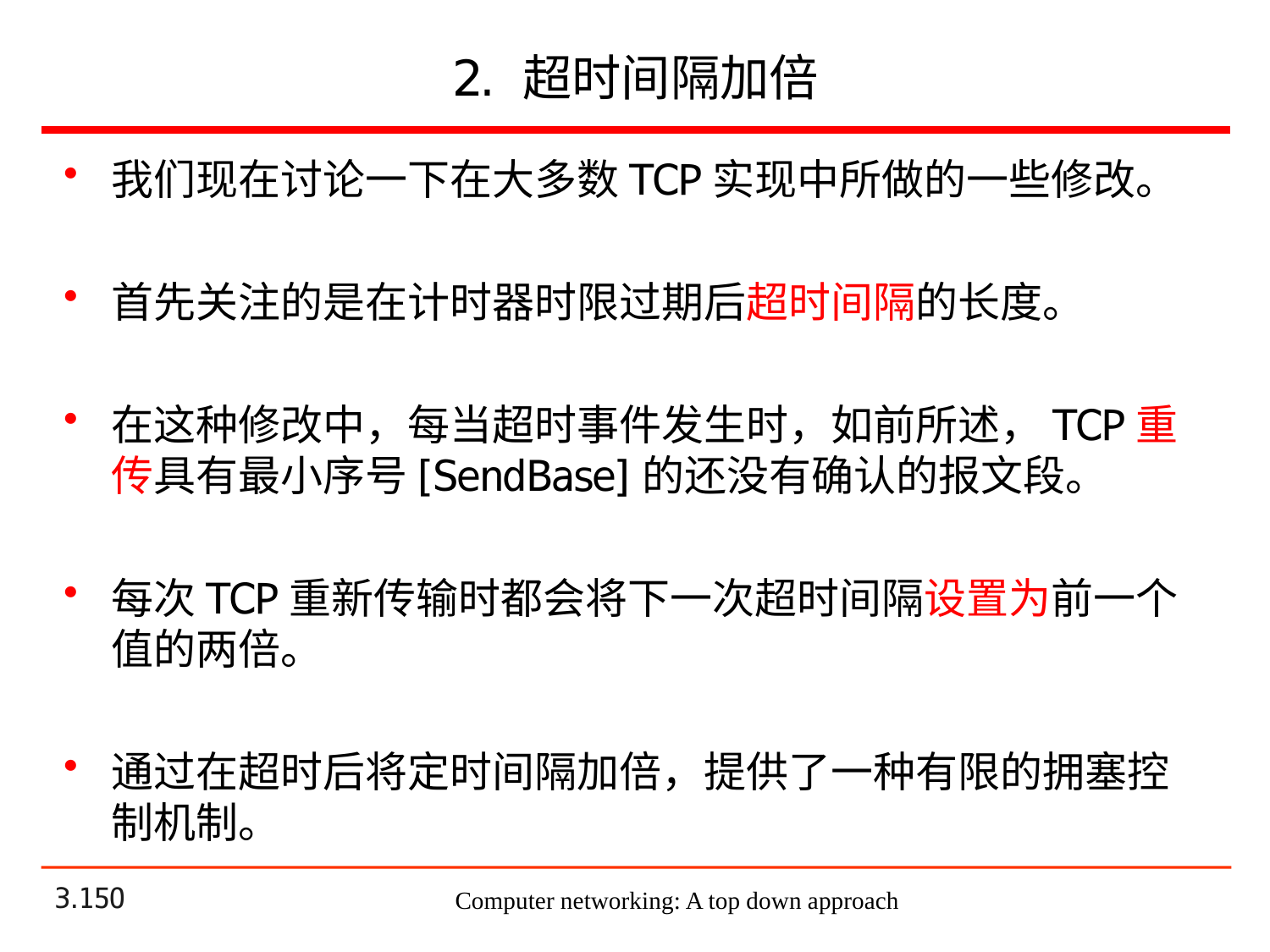

# 2. 超时间隔加倍
我们现在讨论一下在大多数TCP实现中所做的一些修改。

首先关注的是在计时器时限过期后超时间隔的长度。

在这种修改中，每当超时事件发生时，如前所述，TCP重传具有最小序号[SendBase]的还没有确认的报文段。

每次TCP重新传输时都会将下一次超时间隔设置为前一个值的两倍。

通过在超时后将定时间隔加倍，提供了一种有限的拥塞控制机制。

Computer networking: A top down approach